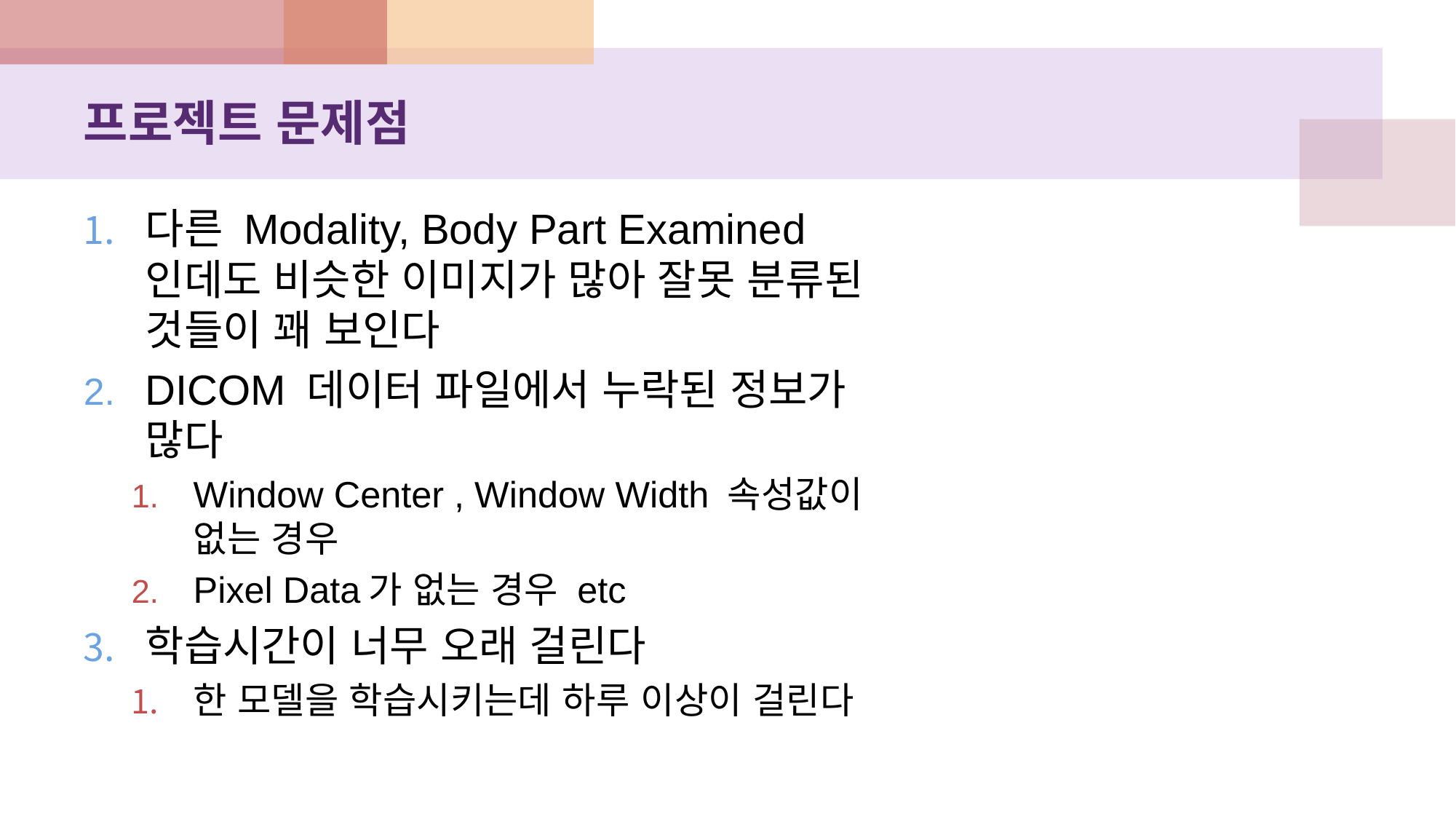

# 프로젝트 문제점
다른 Modality, Body Part Examined인데도 비슷한 이미지가 많아 잘못 분류된 것들이 꽤 보인다
DICOM 데이터 파일에서 누락된 정보가 많다
Window Center , Window Width 속성값이 없는 경우
Pixel Data가 없는 경우 etc
학습시간이 너무 오래 걸린다
한 모델을 학습시키는데 하루 이상이 걸린다